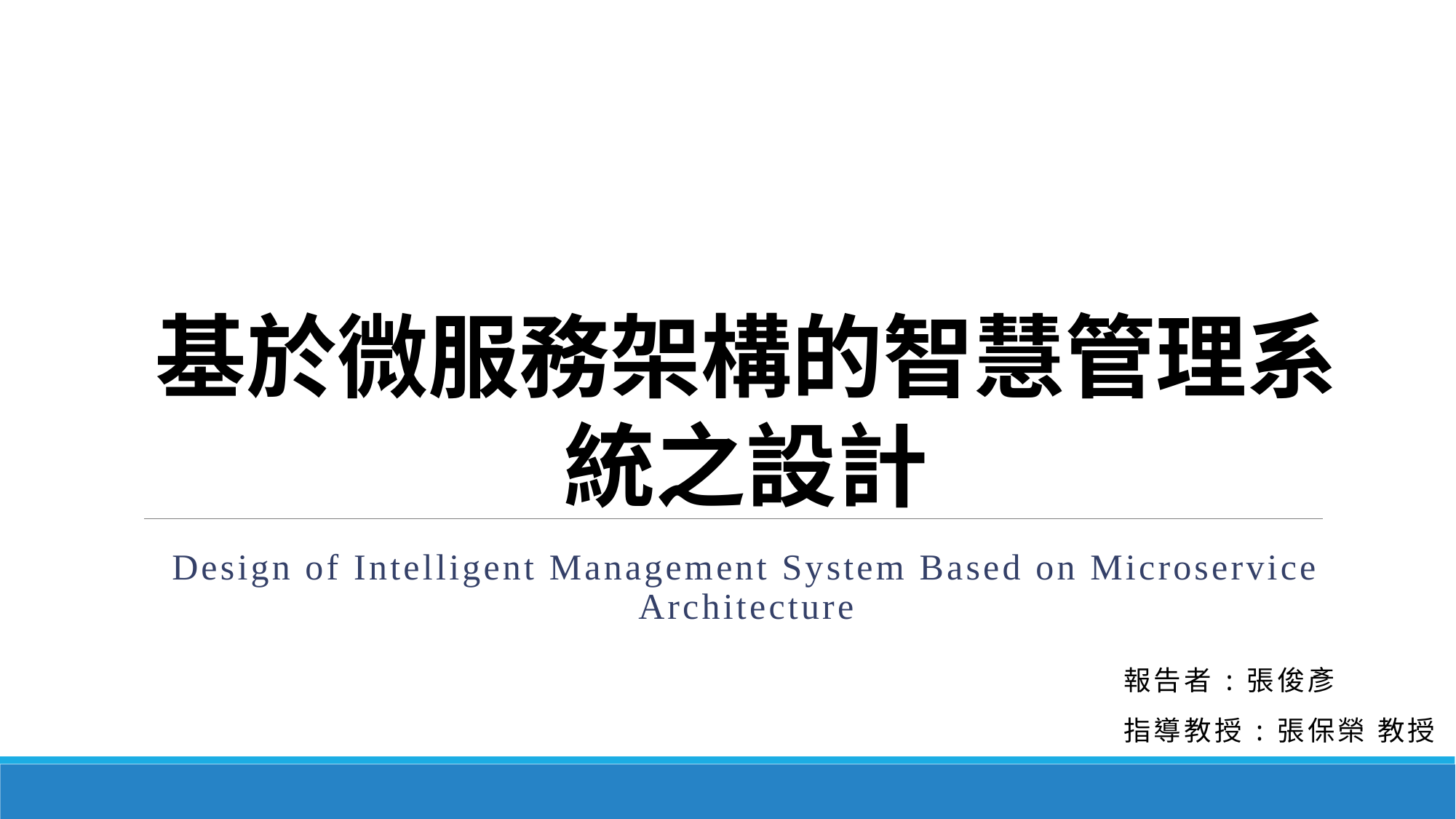

基於微服務架構的智慧管理系統之設計
Design of Intelligent Management System Based on Microservice Architecture
報告者:張俊彥
指導教授:張保榮 教授